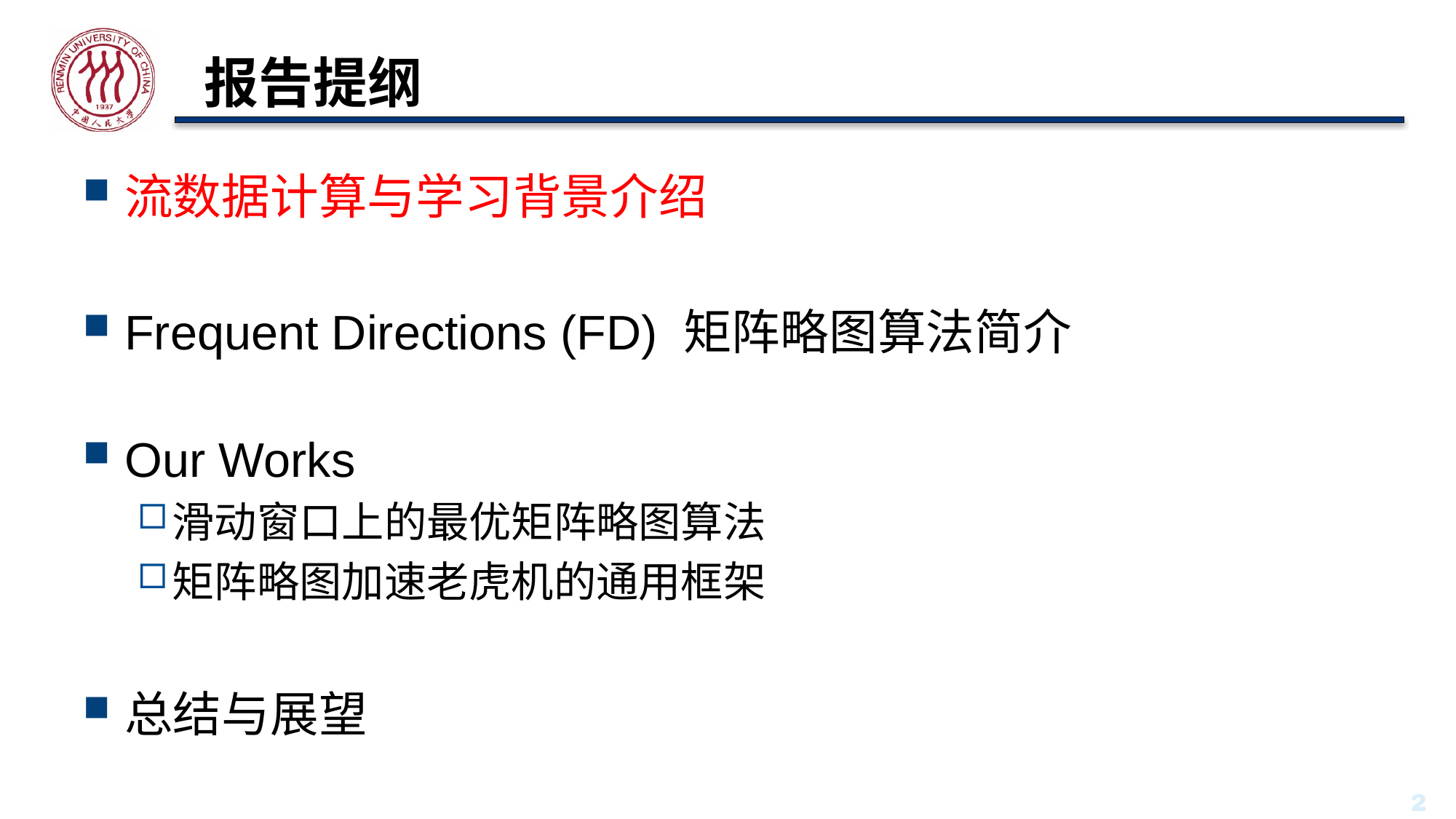

# 报告提纲
流数据计算与学习背景介绍

Frequent Directions (FD) 矩阵略图算法简介

Our Works
滑动窗口上的最优矩阵略图算法
矩阵略图加速老虎机的通用框架

总结与展望